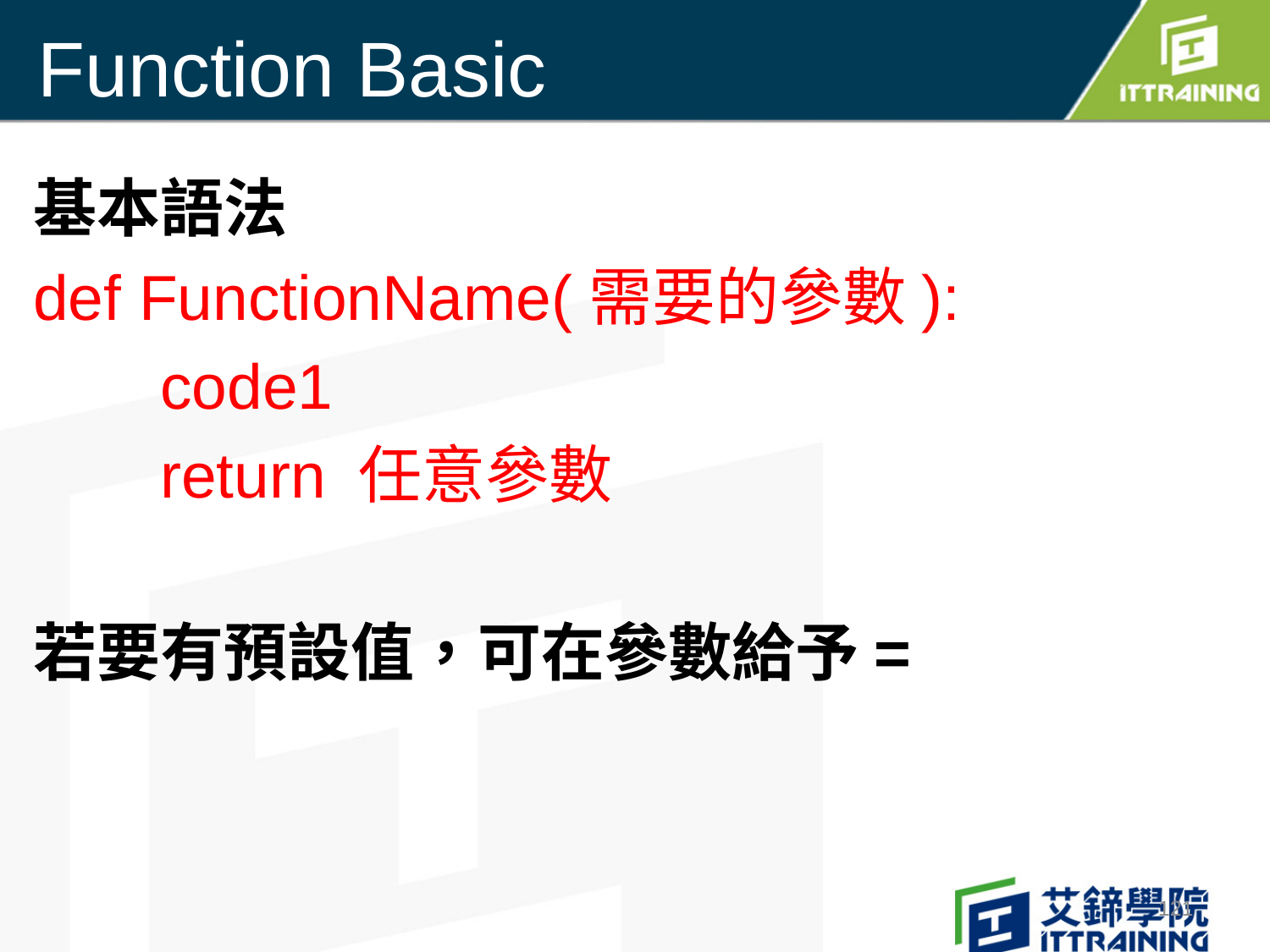

# Function Basic
基本語法
def FunctionName(需要的參數):
	code1
	return 任意參數

若要有預設值，可在參數給予=
121